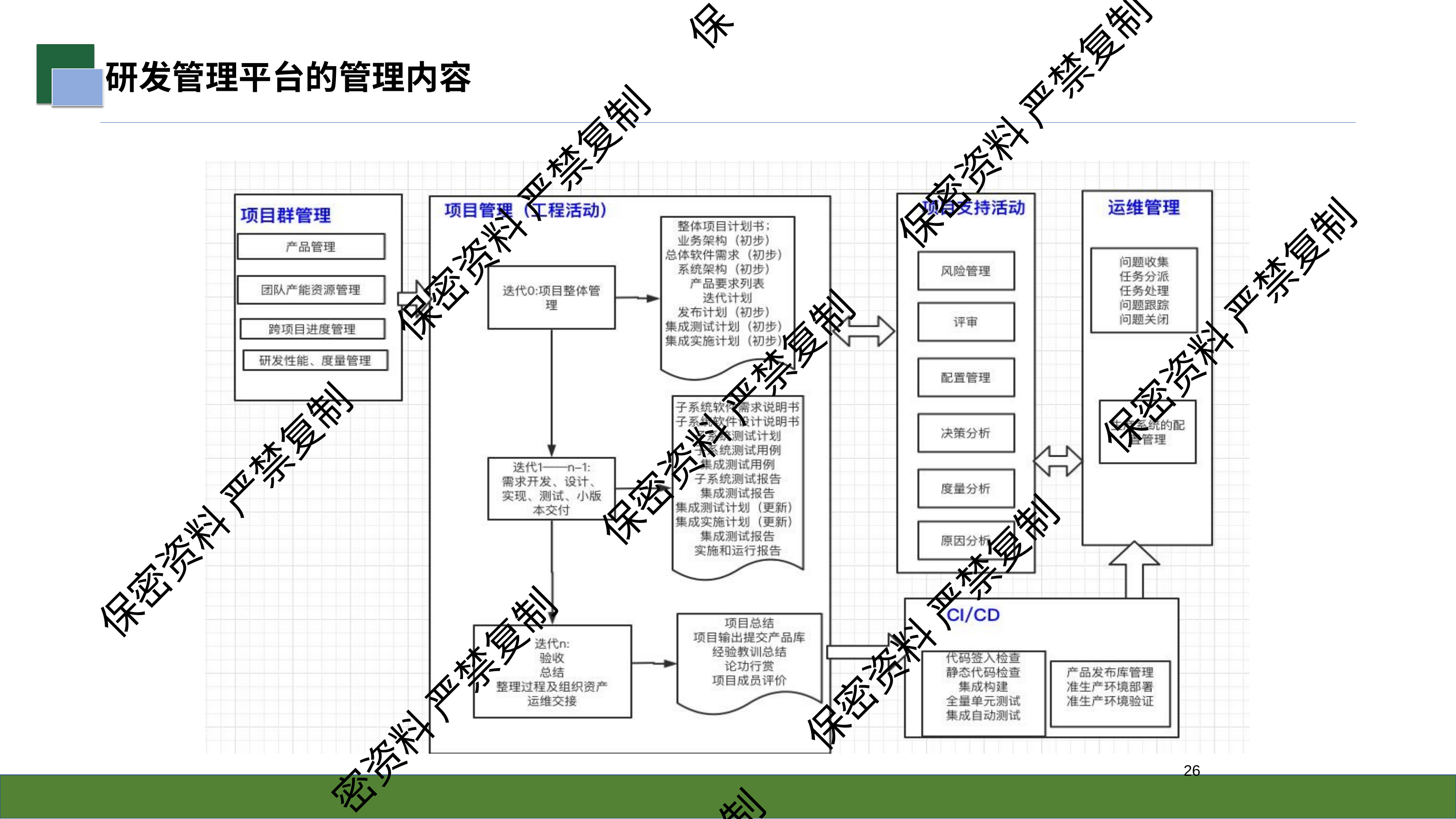

保
# 研发管理平台的管理内容
保密资料 严禁复制

保密资料 严禁复制
保密资料 严禁复制
保密资料 严禁复制
保密资料 严禁复制
保密资料 严禁复制
密资料 严禁复制
26
制